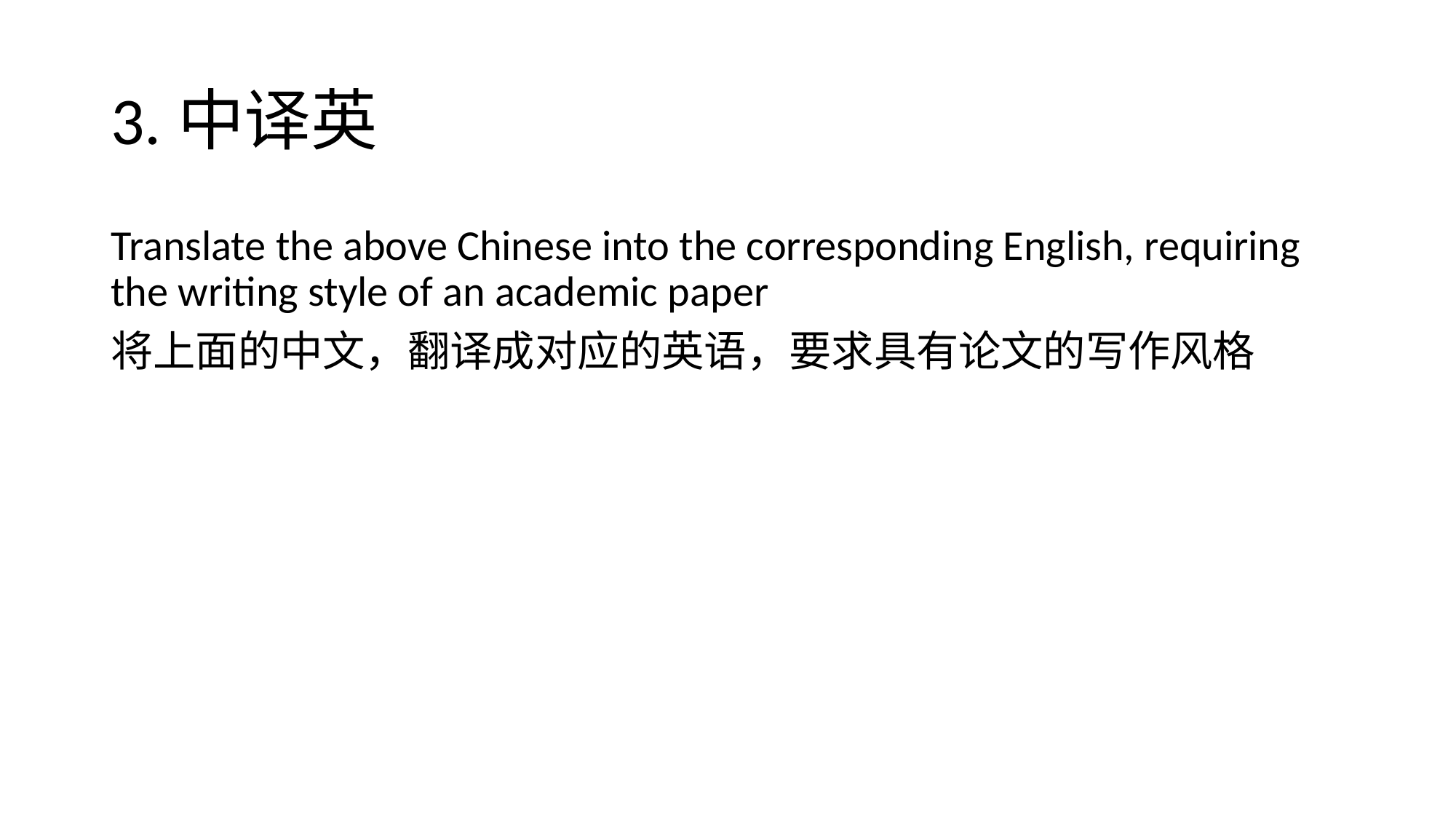

# 3.中译英
Translate the above Chinese into the corresponding English, requiring the writing style of an academic paper
将上面的中文，翻译成对应的英语，要求具有论文的写作风格